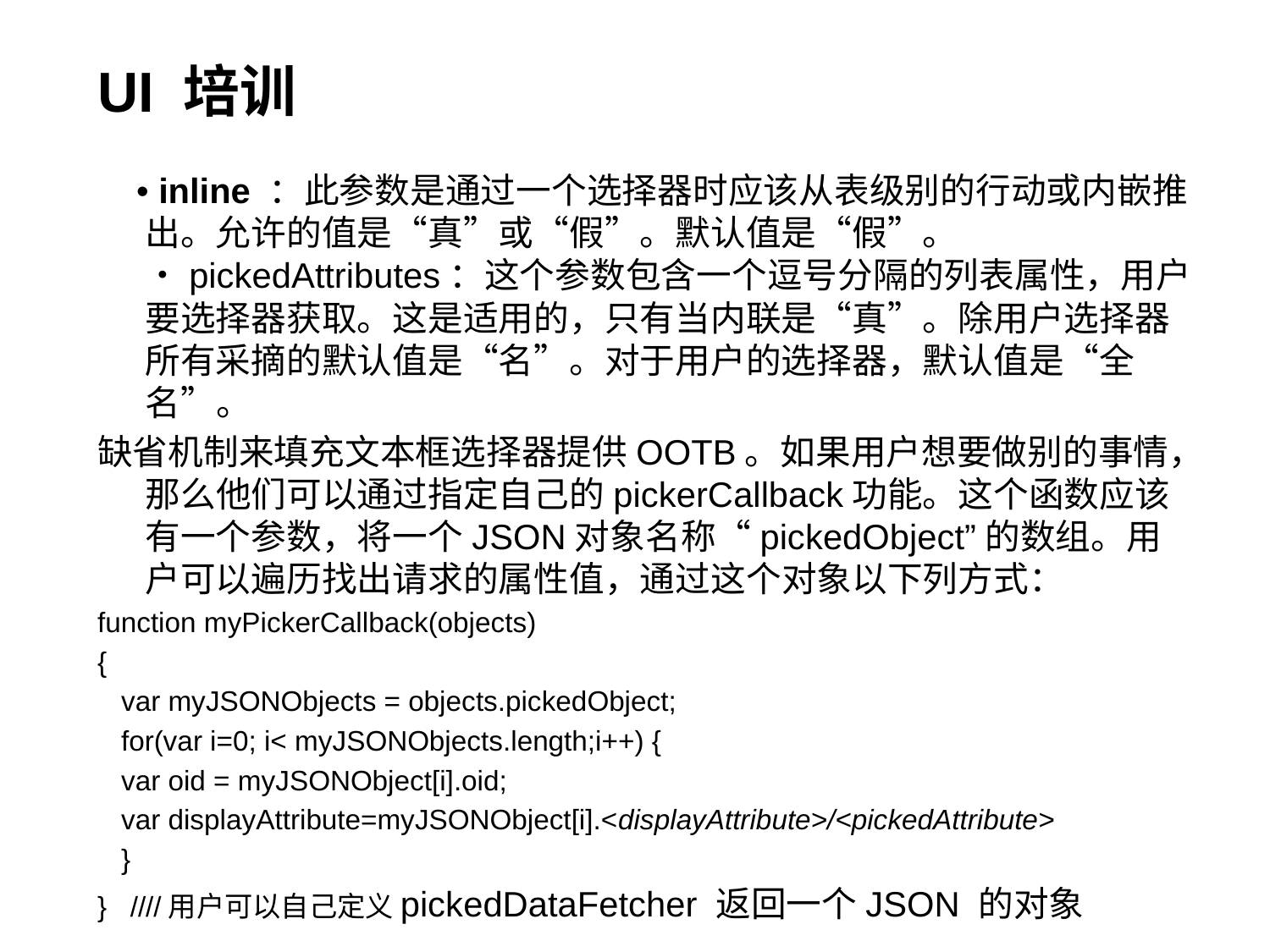

# UI 培训

    • inline ：此参数是通过一个选择器时应该从表级别的行动或内嵌推出。允许的值是“真”或“假”。默认值是“假”。
•pickedAttributes：这个参数包含一个逗号分隔的列表属性，用户要选择器获取。这是适用的，只有当内联是“真”。除用户选择器所有采摘的默认值是“名”。对于用户的选择器，默认值是“全名”。
缺省机制来填充文本框选择器提供OOTB。如果用户想要做别的事情，那么他们可以通过指定自己的pickerCallback功能。这个函数应该有一个参数，将一个JSON对象名称“pickedObject”的数组。用户可以遍历找出请求的属性值，通过这个对象以下列方式：
function myPickerCallback(objects)
{
   var myJSONObjects = objects.pickedObject;
   for(var i=0; i< myJSONObjects.length;i++) {
   var oid = myJSONObject[i].oid;
   var displayAttribute=myJSONObject[i].<displayAttribute>/<pickedAttribute>
   }
}   ////用户可以自己定义pickedDataFetcher 返回一个JSON 的对象